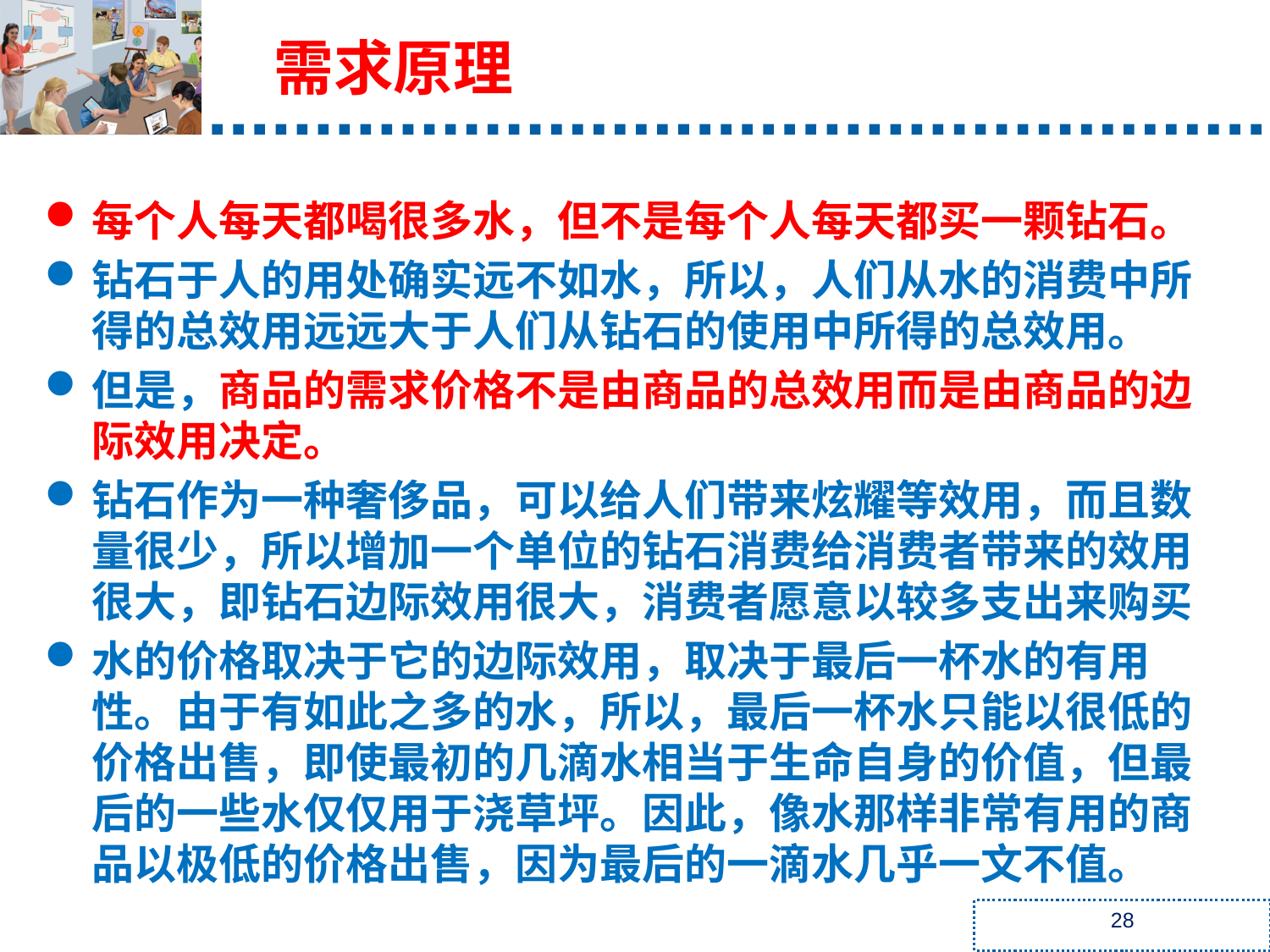

需求原理
每个人每天都喝很多水，但不是每个人每天都买一颗钻石。
钻石于人的用处确实远不如水，所以，人们从水的消费中所得的总效用远远大于人们从钻石的使用中所得的总效用。
但是，商品的需求价格不是由商品的总效用而是由商品的边际效用决定。
钻石作为一种奢侈品，可以给人们带来炫耀等效用，而且数量很少，所以增加一个单位的钻石消费给消费者带来的效用很大，即钻石边际效用很大，消费者愿意以较多支出来购买
水的价格取决于它的边际效用，取决于最后一杯水的有用性。由于有如此之多的水，所以，最后一杯水只能以很低的价格出售，即使最初的几滴水相当于生命自身的价值，但最后的一些水仅仅用于浇草坪。因此，像水那样非常有用的商品以极低的价格出售，因为最后的一滴水几乎一文不值。
28